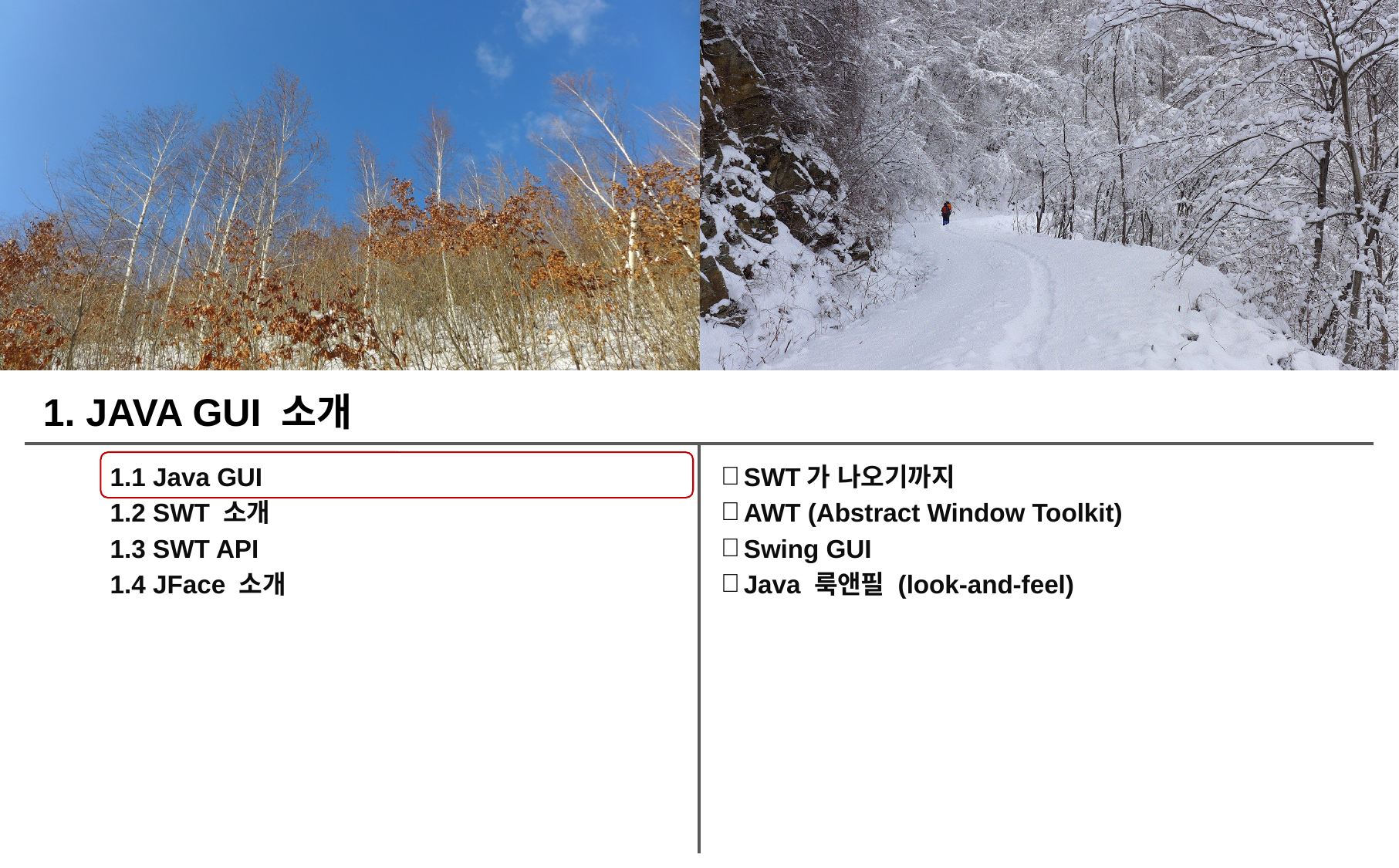

1. JAVA GUI 소개

1.1 Java GUI
1.2 SWT 소개
1.3 SWT API
1.4 JFace 소개
SWT가 나오기까지
AWT (Abstract Window Toolkit)
Swing GUI
Java 룩앤필 (look-and-feel)